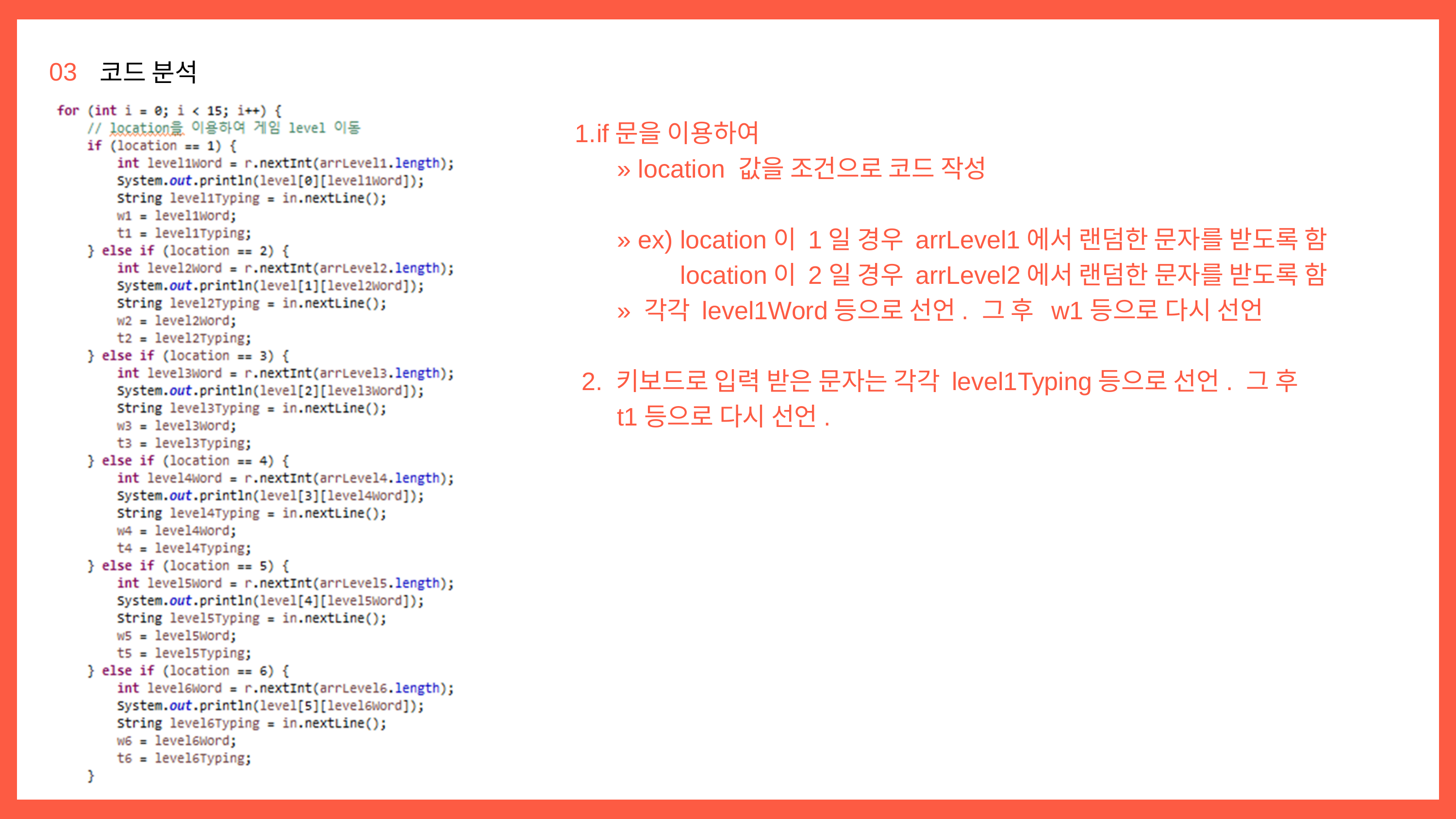

03
코드 분석

if문을 이용하여
         » location 값을 조건으로 코드 작성

         » ex) location이 1일 경우 arrLevel1에서 랜덤한 문자를 받도록 함
                  location이 2일 경우 arrLevel2에서 랜덤한 문자를 받도록 함
         » 각각 level1Word등으로 선언. 그 후  w1등으로 다시 선언

    2. 키보드로 입력 받은 문자는 각각 level1Typing등으로 선언. 그 후
         t1등으로 다시 선언.